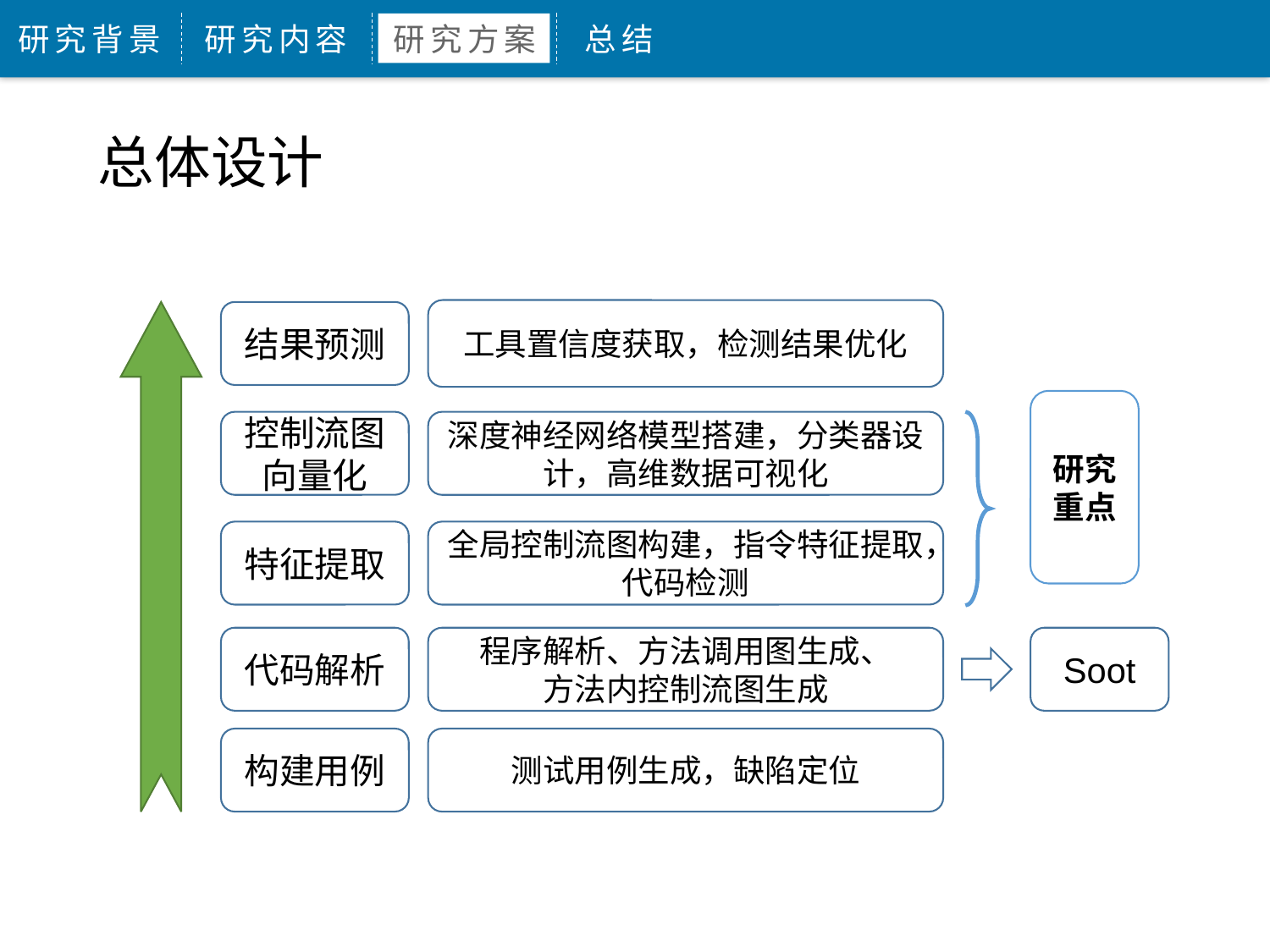

研究背景
研究内容
研究方案
总结

总体设计
工具置信度获取，检测结果优化
结果预测
研究重点
控制流图向量化
深度神经网络模型搭建，分类器设计，高维数据可视化

特征提取
全局控制流图构建，指令特征提取，代码检测
代码解析
程序解析、方法调用图生成、
方法内控制流图生成
Soot

构建用例
测试用例生成，缺陷定位